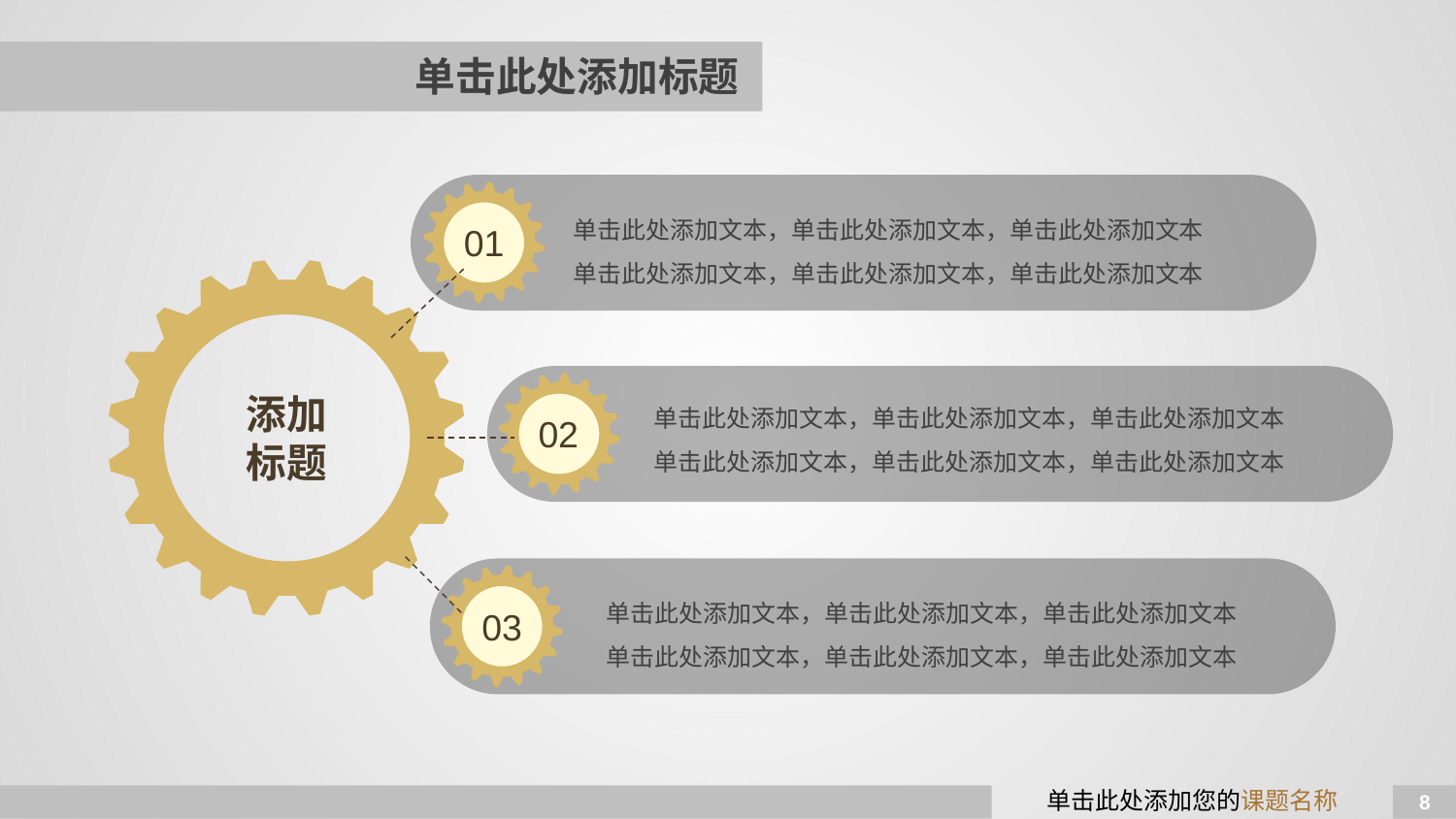

# 单击此处添加标题

单击此处添加文本，单击此处添加文本，单击此处添加文本
单击此处添加文本，单击此处添加文本，单击此处添加文本
01

添加
标题
单击此处添加文本，单击此处添加文本，单击此处添加文本
单击此处添加文本，单击此处添加文本，单击此处添加文本
02

单击此处添加文本，单击此处添加文本，单击此处添加文本
单击此处添加文本，单击此处添加文本，单击此处添加文本
03